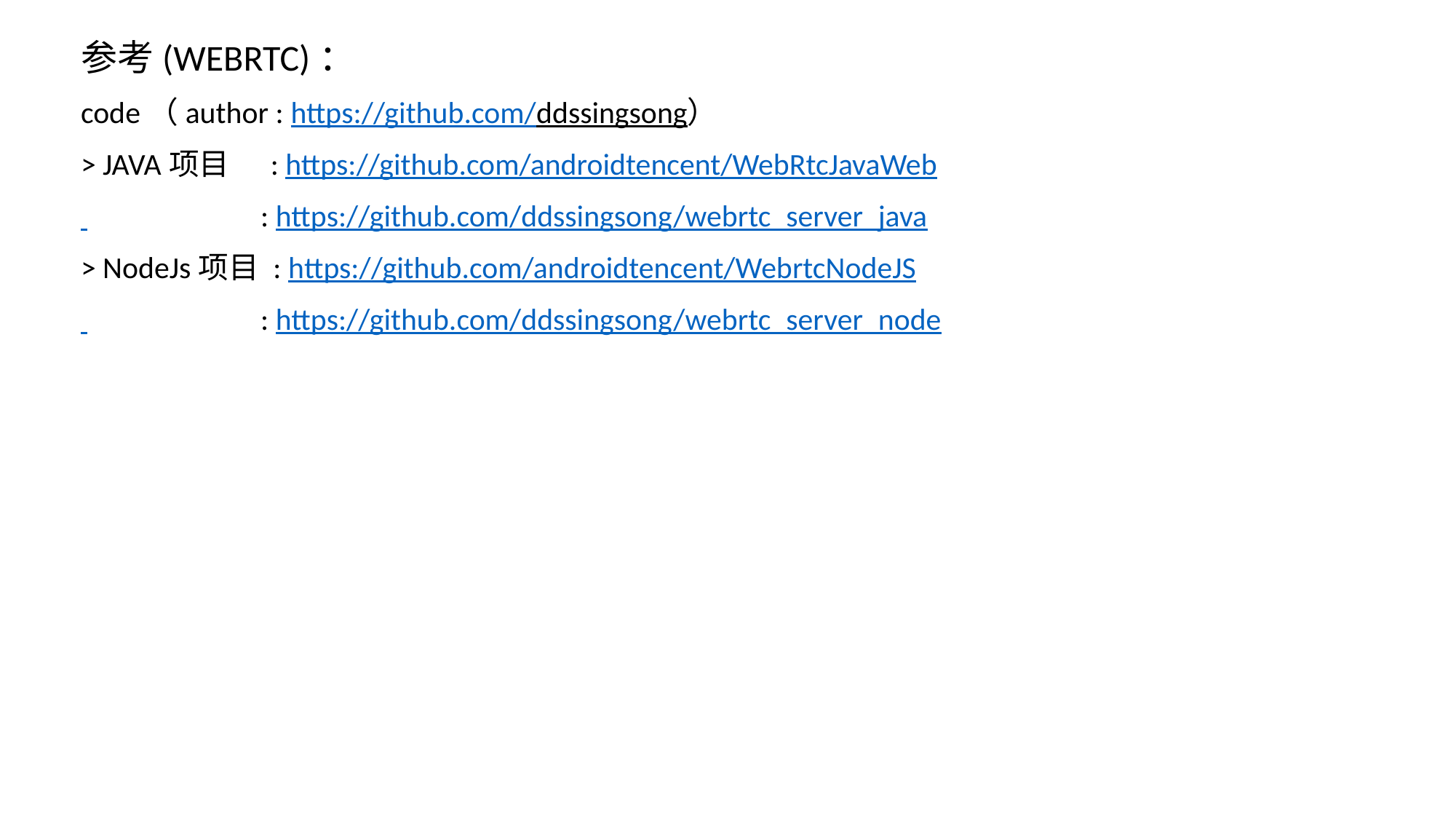

参考(WEBRTC)：
code（author : https://github.com/ddssingsong）
> JAVA项目     : https://github.com/androidtencent/WebRtcJavaWeb
                          : https://github.com/ddssingsong/webrtc_server_java
> NodeJs项目 : https://github.com/androidtencent/WebrtcNodeJS
                          : https://github.com/ddssingsong/webrtc_server_node